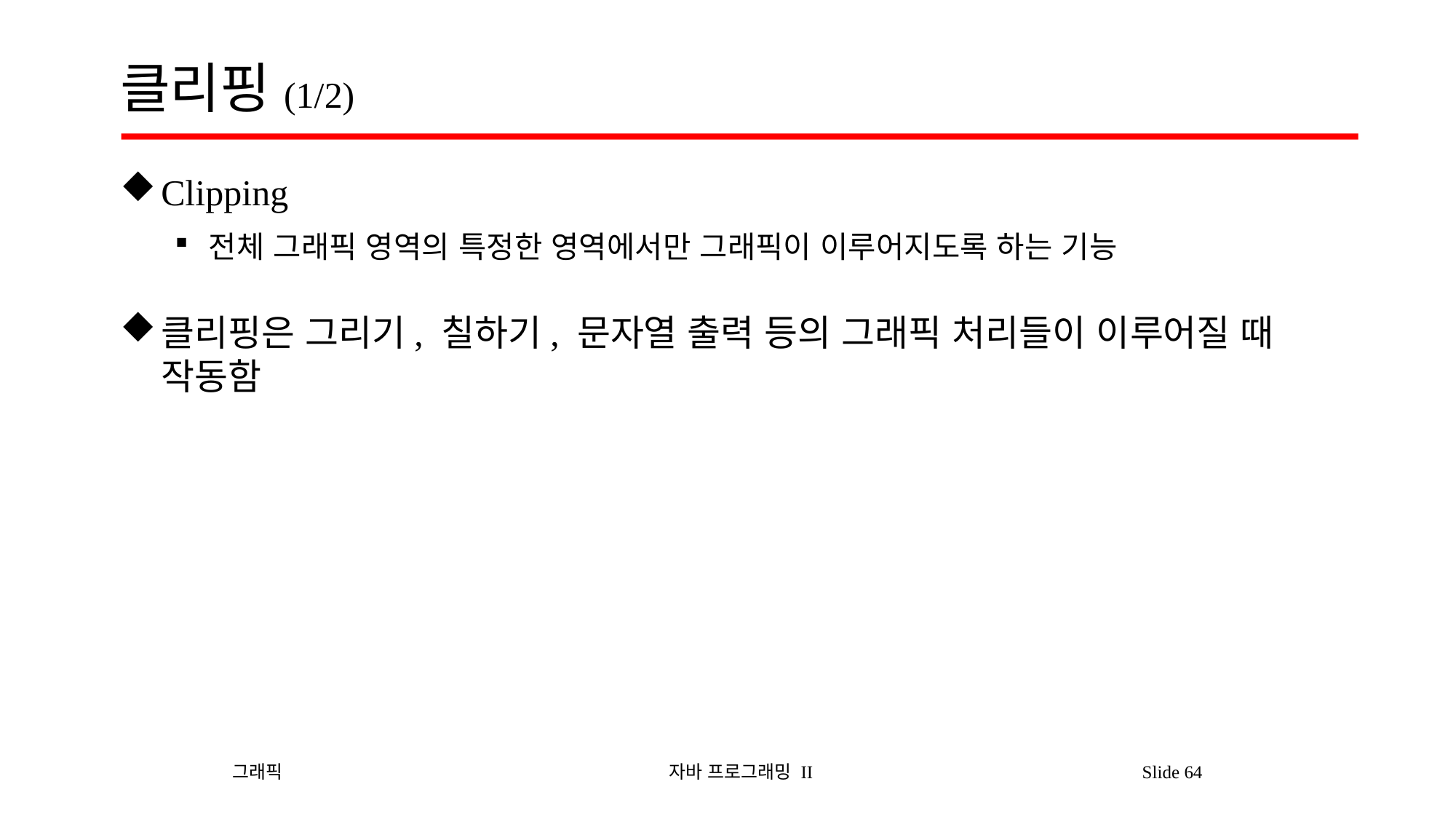

# 클리핑(1/2)
Clipping
전체 그래픽 영역의 특정한 영역에서만 그래픽이 이루어지도록 하는 기능
클리핑은 그리기, 칠하기, 문자열 출력 등의 그래픽 처리들이 이루어질 때 작동함